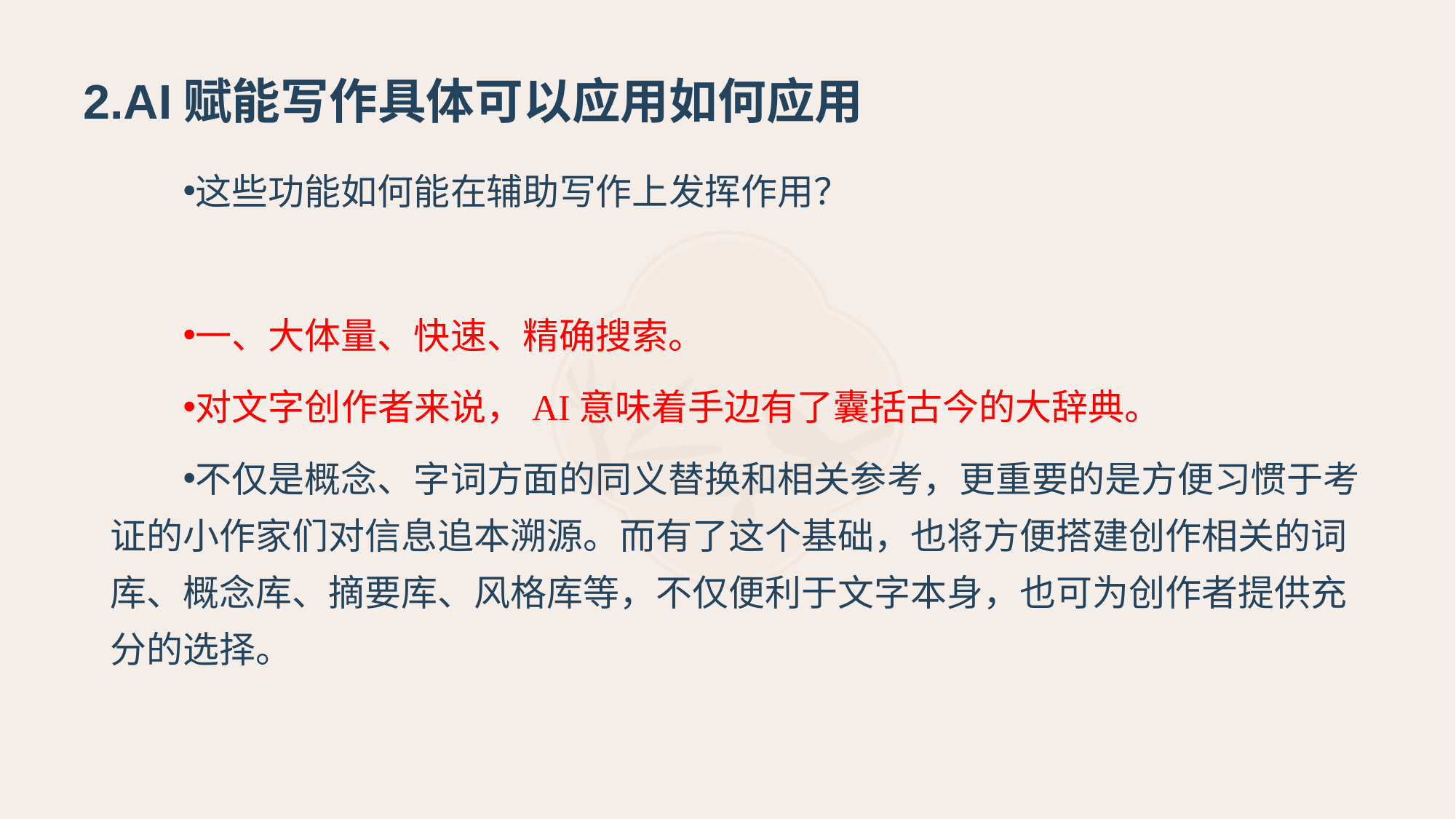

# 2.AI赋能写作具体可以应用如何应用
这些功能如何能在辅助写作上发挥作用？

一、大体量、快速、精确搜索。
对文字创作者来说，AI意味着手边有了囊括古今的大辞典。
不仅是概念、字词方面的同义替换和相关参考，更重要的是方便习惯于考证的小作家们对信息追本溯源。而有了这个基础，也将方便搭建创作相关的词库、概念库、摘要库、风格库等，不仅便利于文字本身，也可为创作者提供充分的选择。